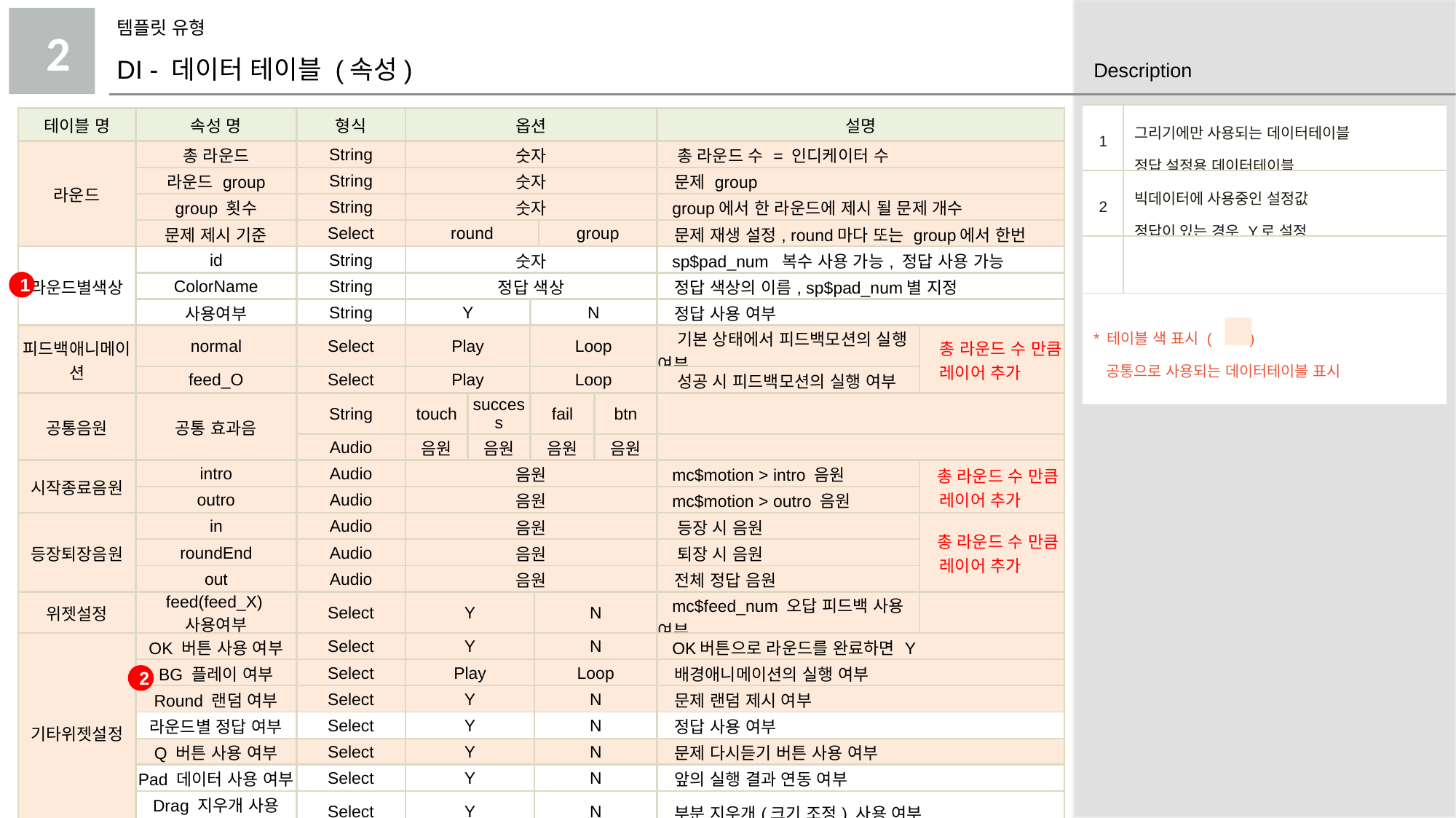

템플릿 유형
2
DI - 데이터 테이블 (속성)
| 1 | 그리기에만 사용되는 데이터테이블 정답 설정용 데이터테이블 |
| --- | --- |
| 2 | 빅데이터에 사용중인 설정값 정답이 있는 경우 Y로 설정 |
|  |  |
| \* 테이블 색 표시 ( ) 공통으로 사용되는 데이터테이블 표시 |  |
| 테이블 명 | 속성 명 | 형식 | 옵션 |  |  |  |  |  | 설명 |  |
| --- | --- | --- | --- | --- | --- | --- | --- | --- | --- | --- |
| 라운드 | 총 라운드 | String | 숫자 |  |  |  |  |  | 총 라운드 수 = 인디케이터 수 |  |
|  | 라운드 group | String | 숫자 |  |  |  |  |  | 문제 group |  |
|  | group 횟수 | String | 숫자 |  |  |  |  |  | group에서 한 라운드에 제시 될 문제 개수 |  |
|  | 문제 제시 기준 | Select | round |  |  |  | group |  | 문제 재생 설정, round마다 또는 group에서 한번 |  |
| 라운드별색상 | id | String | 숫자 |  |  |  |  |  | sp$pad\_num 복수 사용 가능, 정답 사용 가능 |  |
|  | ColorName | String | 정답 색상 |  |  |  |  |  | 정답 색상의 이름, sp$pad\_num별 지정 |  |
|  | 사용여부 | String | Y |  | N |  |  |  | 정답 사용 여부 |  |
| 피드백애니메이션 | normal | Select | Play |  | Loop |  |  |  | 기본 상태에서 피드백모션의 실행 여부 | 총 라운드 수 만큼 레이어 추가 |
|  | feed\_O | Select | Play |  | Loop |  |  |  | 성공 시 피드백모션의 실행 여부 |  |
| 공통음원 | 공통 효과음 | String | touch | success | fail |  |  | btn |  |  |
|  |  | Audio | 음원 | 음원 | 음원 |  |  | 음원 |  |  |
| 시작종료음원 | intro | Audio | 음원 |  |  |  |  |  | mc$motion > intro 음원 | 총 라운드 수 만큼 레이어 추가 |
|  | outro | Audio | 음원 |  |  |  |  |  | mc$motion > outro 음원 |  |
| 등장퇴장음원 | in | Audio | 음원 |  |  |  |  |  | 등장 시 음원 | 총 라운드 수 만큼 레이어 추가 |
|  | roundEnd | Audio | 음원 |  |  |  |  |  | 퇴장 시 음원 |  |
|  | out | Audio | 음원 |  |  |  |  |  | 전체 정답 음원 |  |
| 위젯설정 | feed(feed\_X)사용여부 | Select | Y |  |  | N |  |  | mc$feed\_num 오답 피드백 사용 여부 |  |
| 기타위젯설정 | OK 버튼 사용 여부 | Select | Y |  |  | N |  |  | OK버튼으로 라운드를 완료하면 Y |  |
|  | BG 플레이 여부 | Select | Play |  |  | Loop |  |  | 배경애니메이션의 실행 여부 |  |
|  | Round 랜덤 여부 | Select | Y |  |  | N |  |  | 문제 랜덤 제시 여부 |  |
|  | 라운드별 정답 여부 | Select | Y |  |  | N |  |  | 정답 사용 여부 |  |
|  | Q 버튼 사용 여부 | Select | Y |  |  | N |  |  | 문제 다시듣기 버튼 사용 여부 |  |
|  | Pad 데이터 사용 여부 | Select | Y |  |  | N |  |  | 앞의 실행 결과 연동 여부 |  |
|  | Drag 지우개 사용 여부 | Select | Y |  |  | N |  |  | 부분 지우개(크기 조정) 사용 여부 |  |
| 문제음원 | audio | Audio | 음원 |  |  |  |  |  | 문제 사운드 → 총 라운드 수 만큼 레이어 추가 |  |
1

2